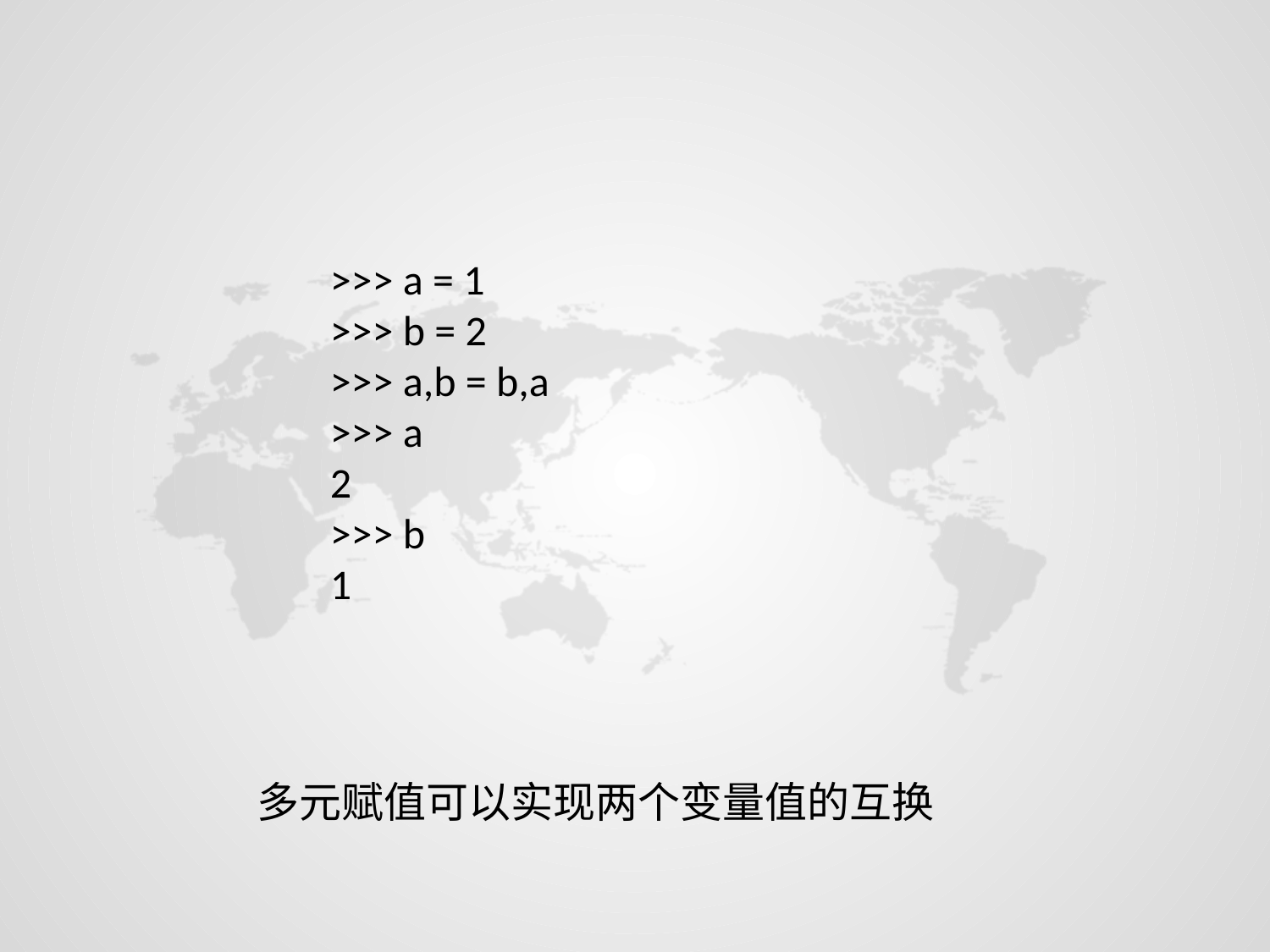

>>> a = 1
>>> b = 2
>>> a,b = b,a
>>> a
2
>>> b
1
多元赋值可以实现两个变量值的互换